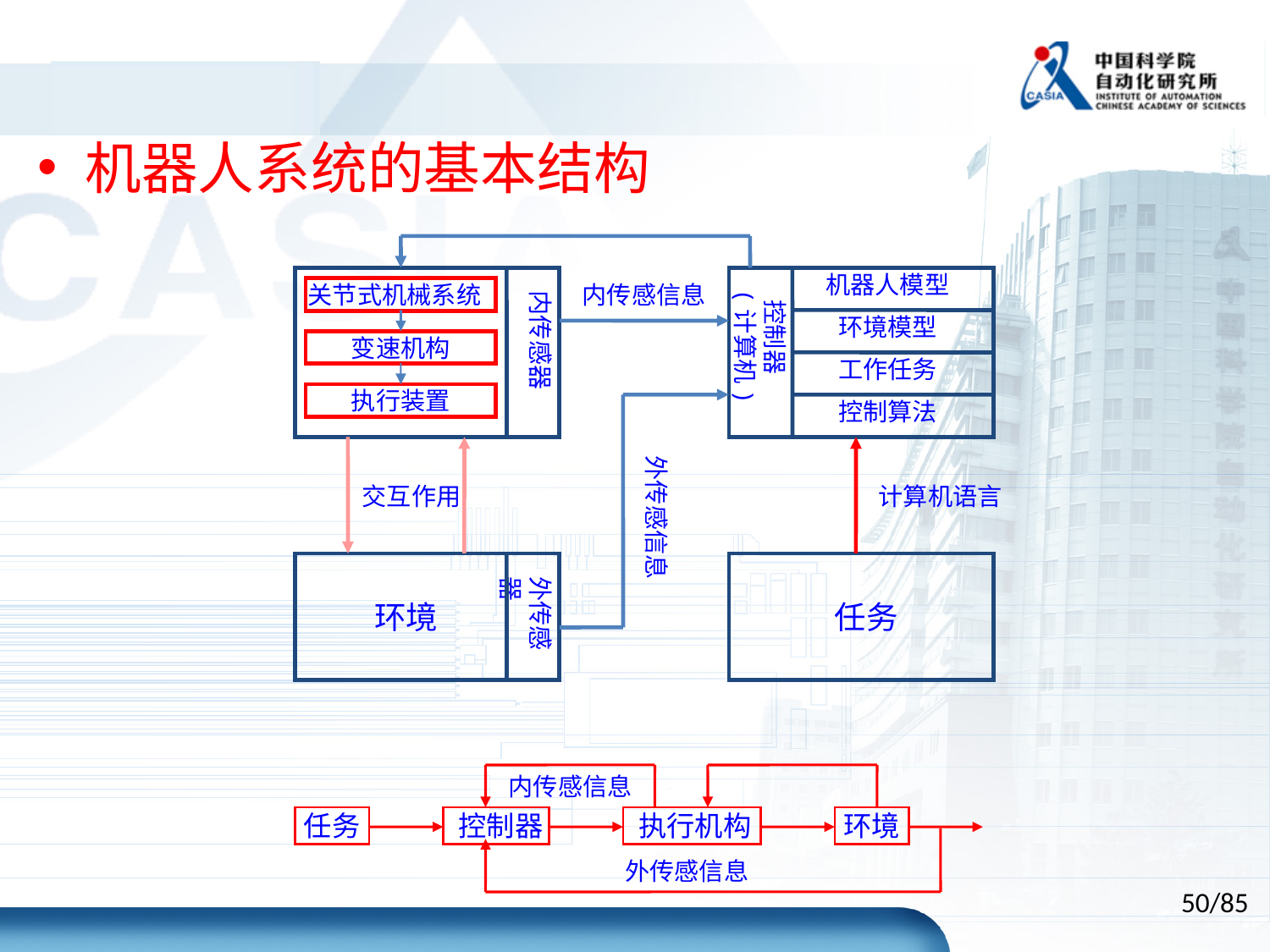

机器人系统的基本结构

机器人模型

关节式机械系统
内传感器
内传感信息
 控制器(计算机)

环境模型

变速机构
工作任务

执行装置

控制算法

  外传感信息

交互作用
计算机语言

外传感器
环境
任务

内传感信息

任务
 控制器
 执行机构
环境

外传感信息

50/85